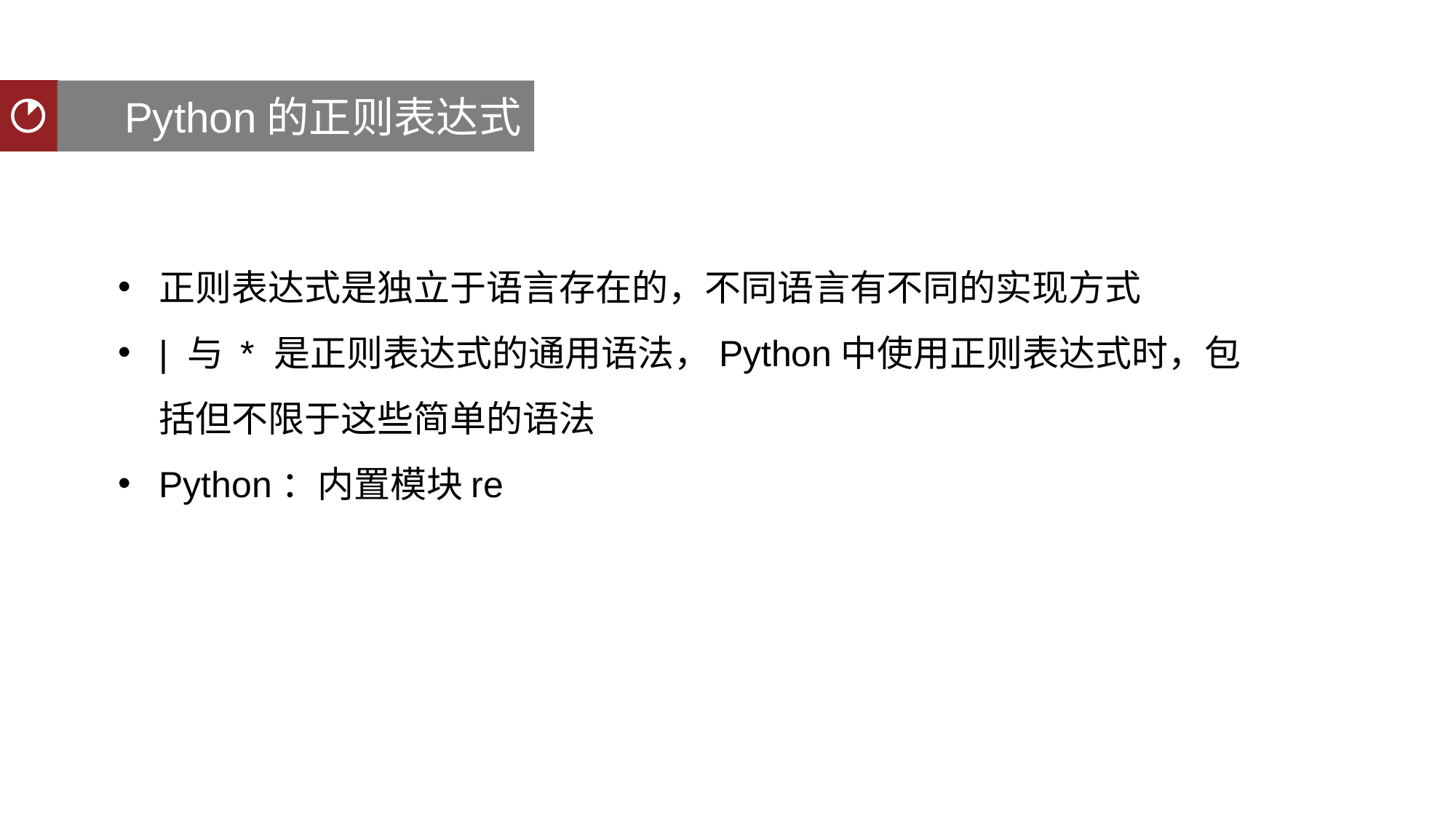

Python的正则表达式

聚类分析
正则表达式是独立于语言存在的，不同语言有不同的实现方式
| 与 * 是正则表达式的通用语法，Python中使用正则表达式时，包括但不限于这些简单的语法
Python：内置模块re